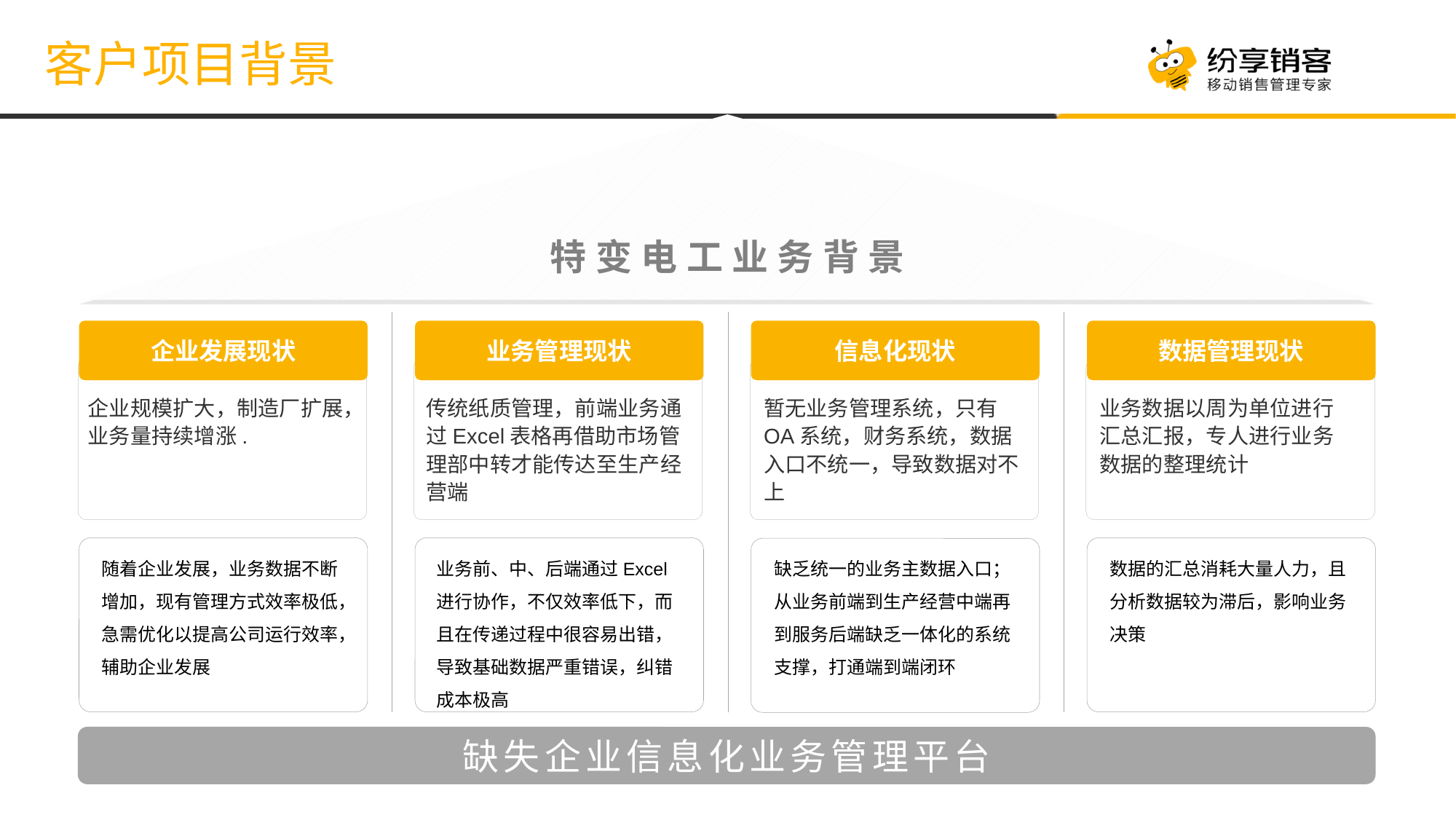

客户项目背景
特变电工业务背景
企业发展现状
业务管理现状
信息化现状
数据管理现状

企业规模扩大，制造厂扩展，业务量持续增涨.
传统纸质管理，前端业务通过Excel表格再借助市场管理部中转才能传达至生产经营端
暂无业务管理系统，只有OA系统，财务系统，数据入口不统一，导致数据对不上
业务数据以周为单位进行汇总汇报，专人进行业务数据的整理统计

随着企业发展，业务数据不断增加，现有管理方式效率极低，急需优化以提高公司运行效率，辅助企业发展
业务前、中、后端通过Excel进行协作，不仅效率低下，而且在传递过程中很容易出错，导致基础数据严重错误，纠错成本极高
缺乏统一的业务主数据入口；从业务前端到生产经营中端再到服务后端缺乏一体化的系统支撑，打通端到端闭环
数据的汇总消耗大量人力，且分析数据较为滞后，影响业务决策
缺失企业信息化业务管理平台